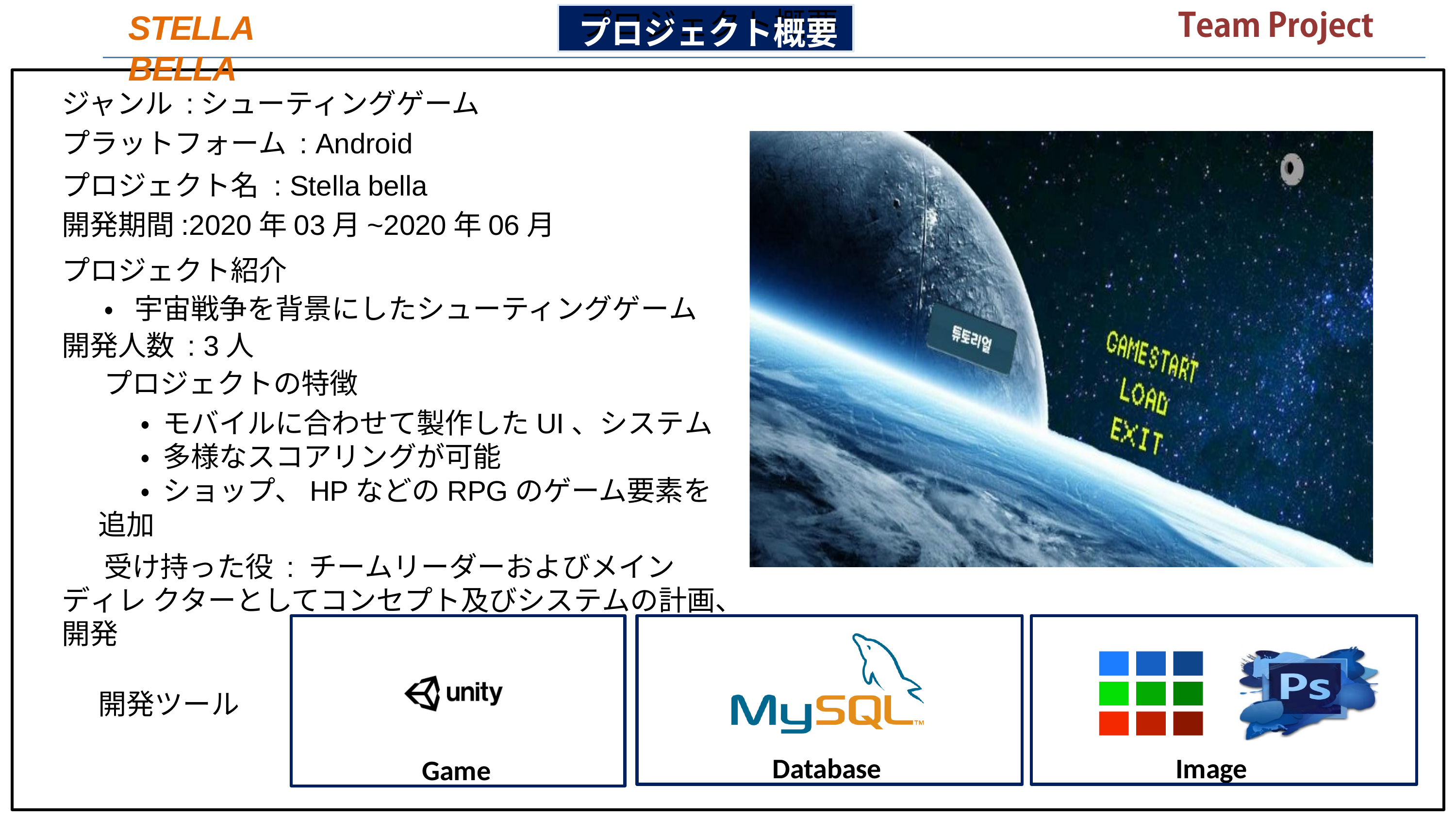

# プロジェクト概要

STELLA BELLA

プロジェクト概要

ジャンル :シューティングゲーム プラットフォーム : Android
プロジェクト名 : Stella bella

プロジェクト紹介
•	宇宙戦争を背景にしたシューティングゲーム 開発人数 : 3人
プロジェクトの特徴
•	モバイルに合わせて製作したUI、システム
•	多様なスコアリングが可能
•	ショップ、HPなどのRPGのゲーム要素を追加
受け持った役 : チームリーダーおよびメインディレ クターとしてコンセプト及びシステムの計画、開発

開発期間:2020年03月~2020年06月

Game

Database

Image

開発ツール